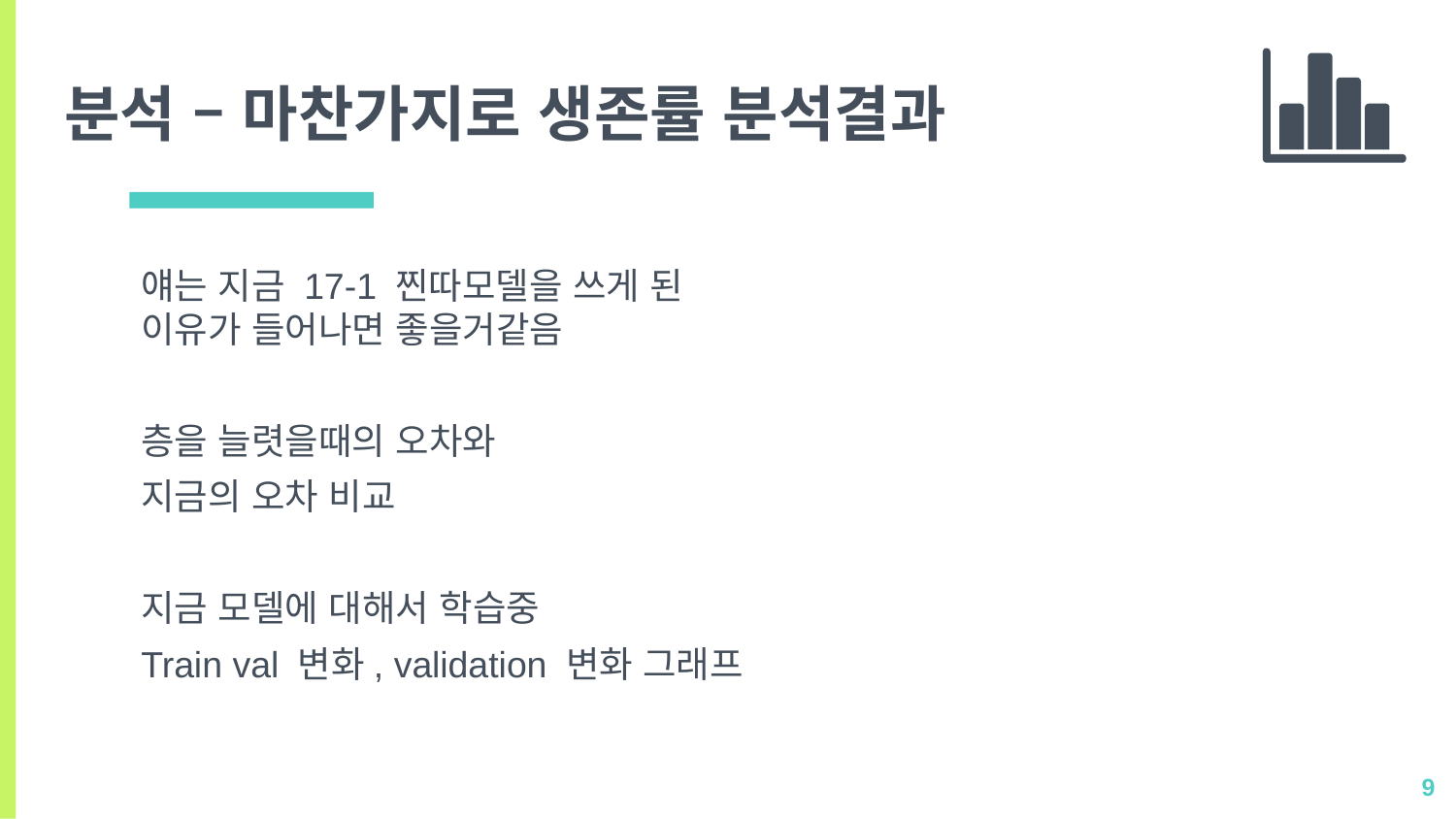

분석 – 마찬가지로 생존률 분석결과
얘는 지금 17-1 찐따모델을 쓰게 된 이유가 들어나면 좋을거같음

층을 늘렷을때의 오차와
지금의 오차 비교

지금 모델에 대해서 학습중
Train val 변화, validation 변화 그래프

9